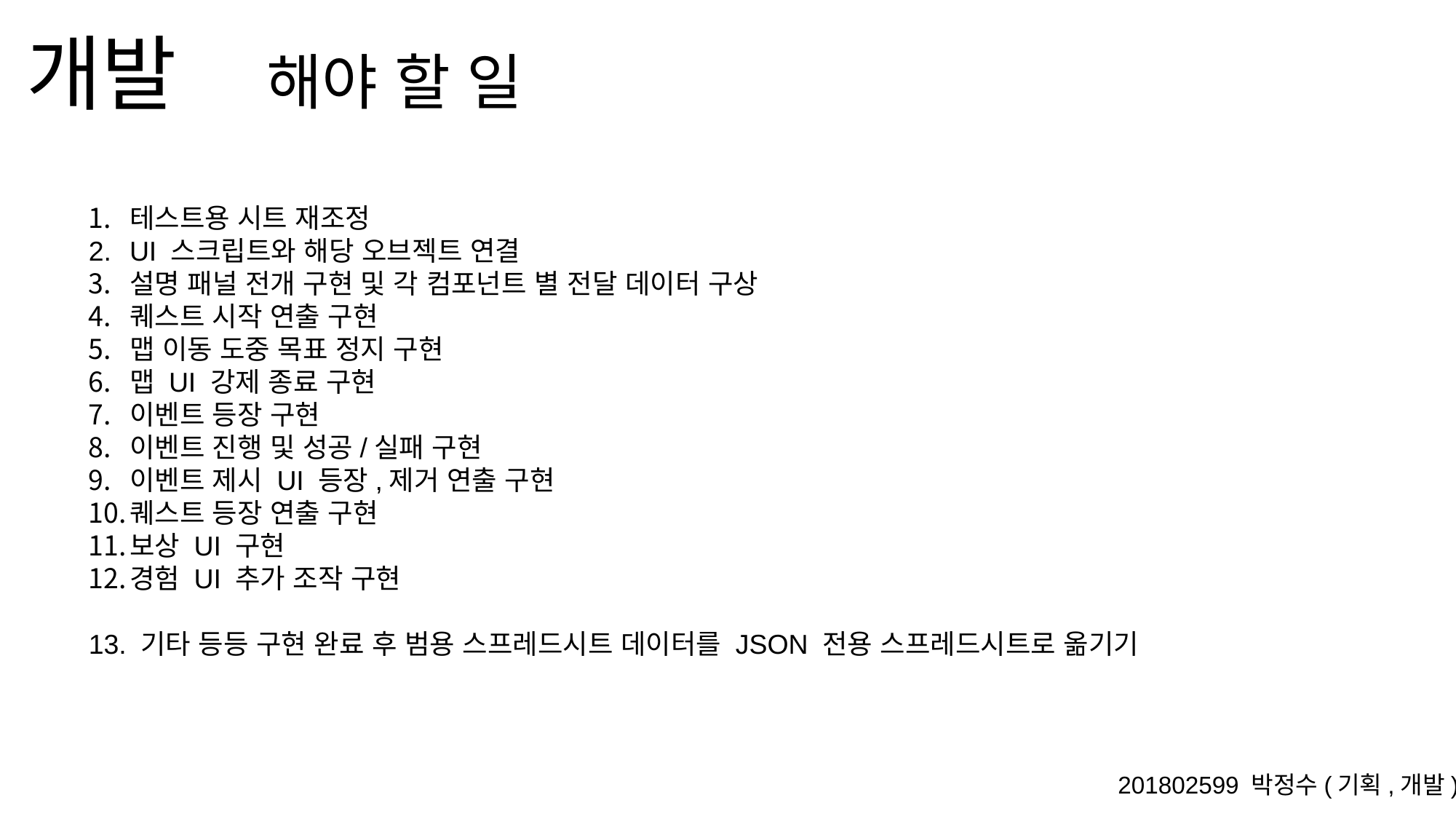

해야 할 일
테스트용 시트 재조정
UI 스크립트와 해당 오브젝트 연결
설명 패널 전개 구현 및 각 컴포넌트 별 전달 데이터 구상
퀘스트 시작 연출 구현
맵 이동 도중 목표 정지 구현
맵 UI 강제 종료 구현
이벤트 등장 구현
이벤트 진행 및 성공/실패 구현
이벤트 제시 UI 등장,제거 연출 구현
퀘스트 등장 연출 구현
보상 UI 구현
경험 UI 추가 조작 구현

13. 기타 등등 구현 완료 후 범용 스프레드시트 데이터를 JSON 전용 스프레드시트로 옮기기